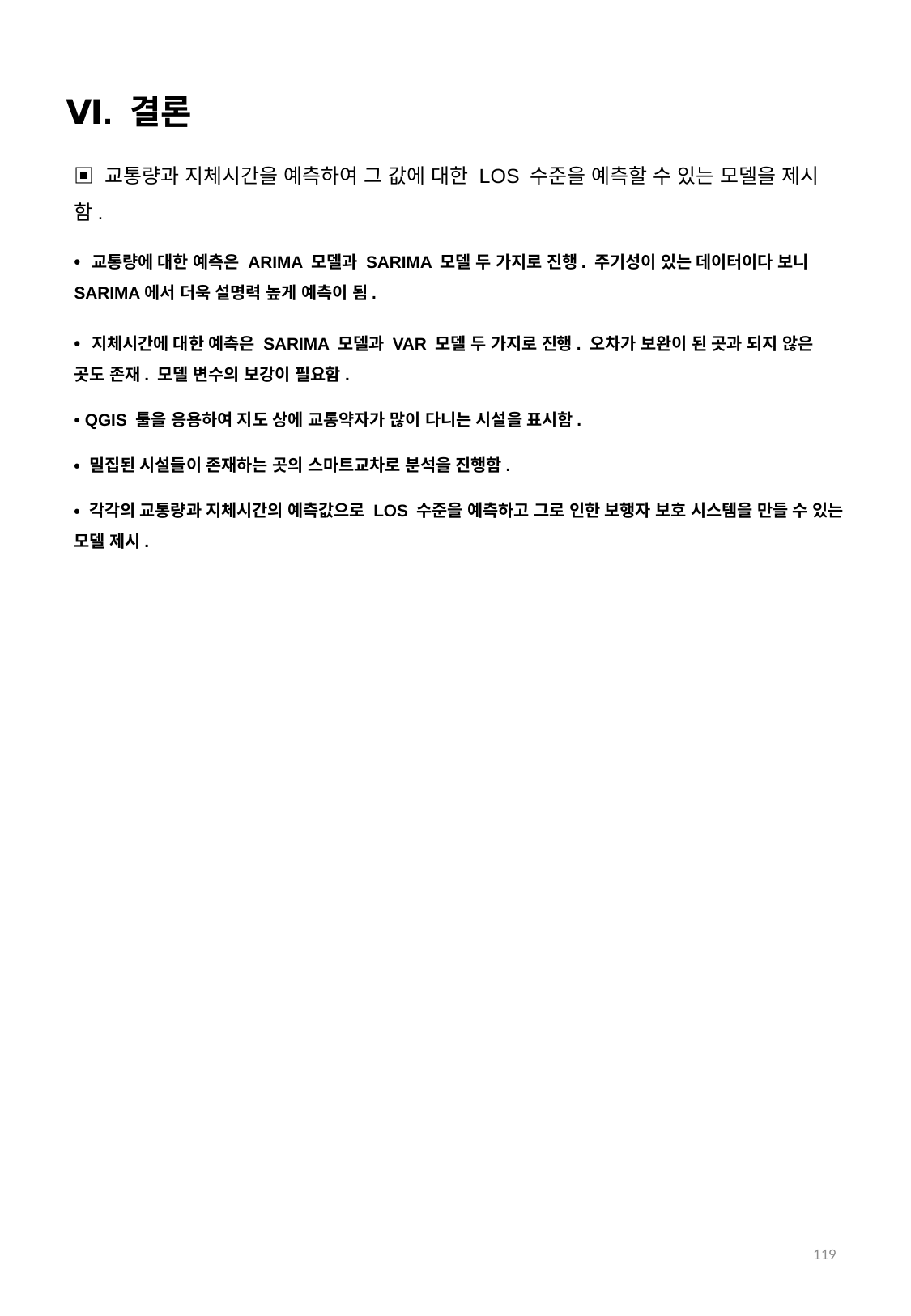

Ⅵ. 결론

▣ 교통량과 지체시간을 예측하여 그 값에 대한 LOS 수준을 예측할 수 있는 모델을 제시함.

• 교통량에 대한 예측은 ARIMA 모델과 SARIMA 모델 두 가지로 진행. 주기성이 있는 데이터이다 보니 SARIMA에서 더욱 설명력 높게 예측이 됨.

• 지체시간에 대한 예측은 SARIMA 모델과 VAR 모델 두 가지로 진행. 오차가 보완이 된 곳과 되지 않은 곳도 존재. 모델 변수의 보강이 필요함.

• QGIS 툴을 응용하여 지도 상에 교통약자가 많이 다니는 시설을 표시함.

• 밀집된 시설들이 존재하는 곳의 스마트교차로 분석을 진행함.

• 각각의 교통량과 지체시간의 예측값으로 LOS 수준을 예측하고 그로 인한 보행자 보호 시스템을 만들 수 있는 모델 제시.

119